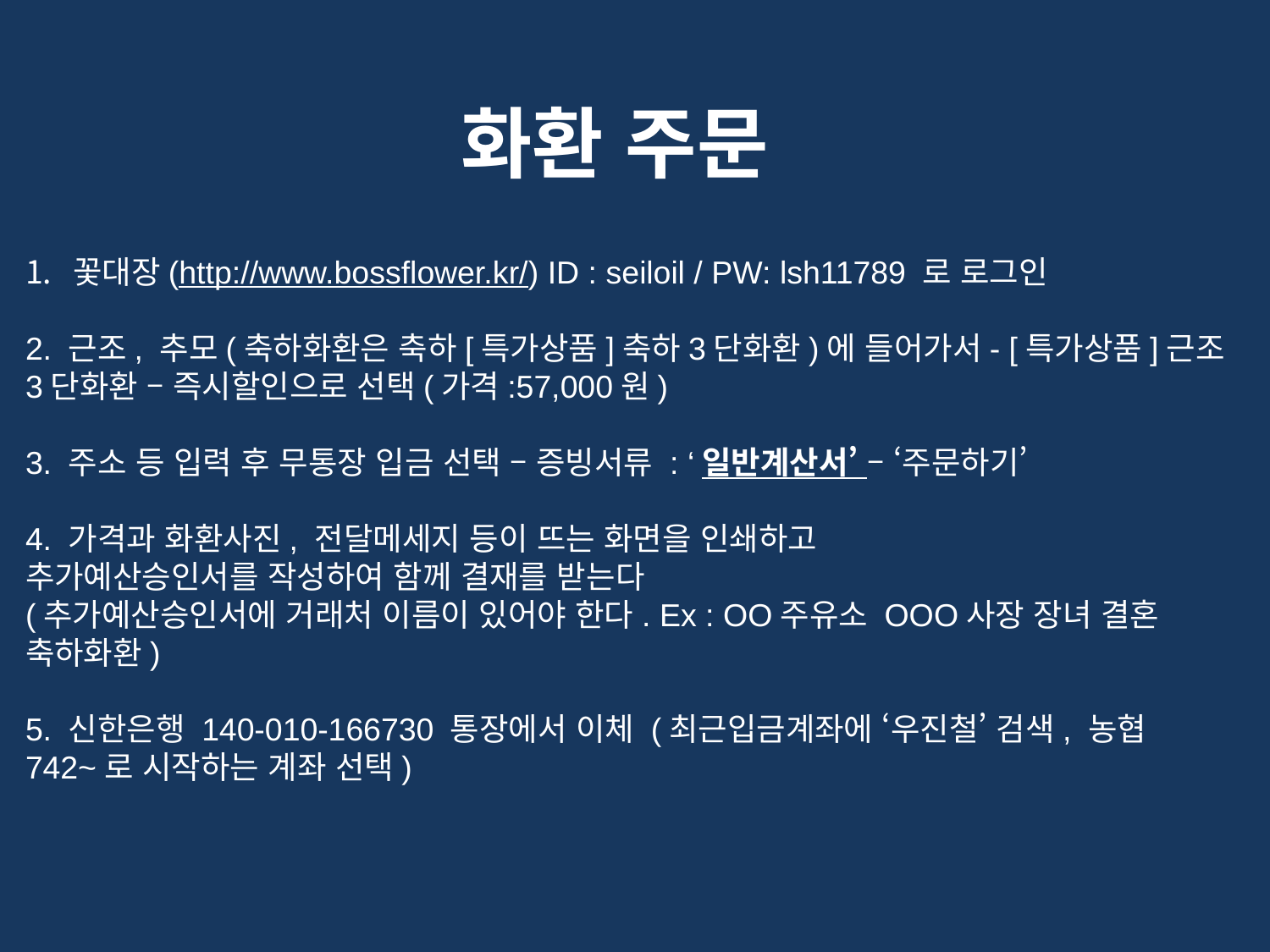

# 화환 주문
꽃대장(http://www.bossflower.kr/) ID : seiloil / PW: lsh11789 로 로그인

2. 근조, 추모(축하화환은 축하[특가상품]축하3단화환)에 들어가서- [특가상품]근조3단화환 – 즉시할인으로 선택(가격:57,000원)

3. 주소 등 입력 후 무통장 입금 선택 – 증빙서류 : ‘일반계산서’ – ‘주문하기’

4. 가격과 화환사진, 전달메세지 등이 뜨는 화면을 인쇄하고
추가예산승인서를 작성하여 함께 결재를 받는다
(추가예산승인서에 거래처 이름이 있어야 한다. Ex : OO주유소 OOO사장 장녀 결혼 축하화환)

5. 신한은행 140-010-166730 통장에서 이체 (최근입금계좌에 ‘우진철’ 검색, 농협 742~로 시작하는 계좌 선택)